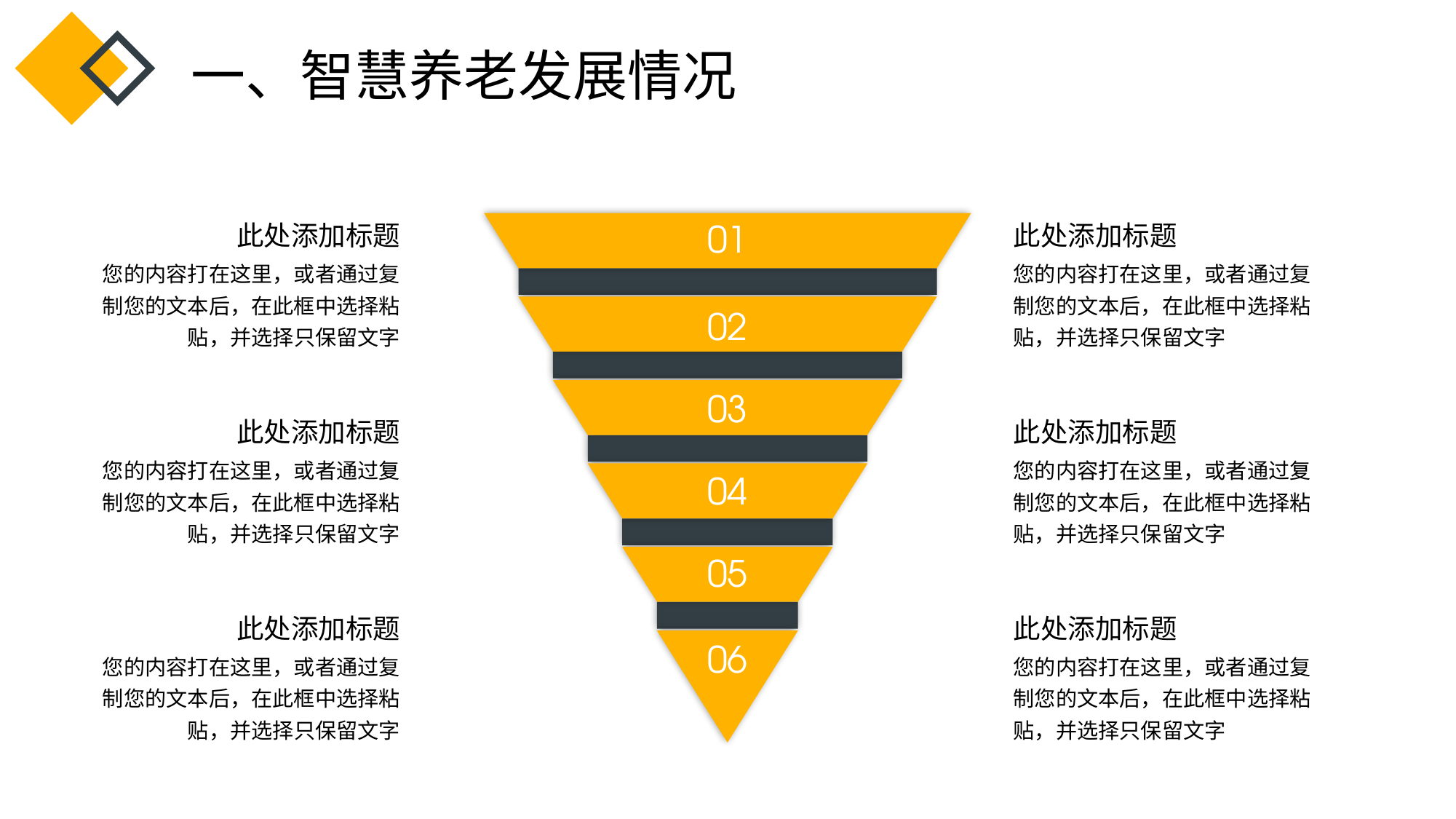

一、智慧养老发展情况

01

02

03

04

05

06
此处添加标题
您的内容打在这里，或者通过复制您的文本后，在此框中选择粘贴，并选择只保留文字
此处添加标题
您的内容打在这里，或者通过复制您的文本后，在此框中选择粘贴，并选择只保留文字
此处添加标题
您的内容打在这里，或者通过复制您的文本后，在此框中选择粘贴，并选择只保留文字
此处添加标题
您的内容打在这里，或者通过复制您的文本后，在此框中选择粘贴，并选择只保留文字
此处添加标题
您的内容打在这里，或者通过复制您的文本后，在此框中选择粘贴，并选择只保留文字
此处添加标题
您的内容打在这里，或者通过复制您的文本后，在此框中选择粘贴，并选择只保留文字